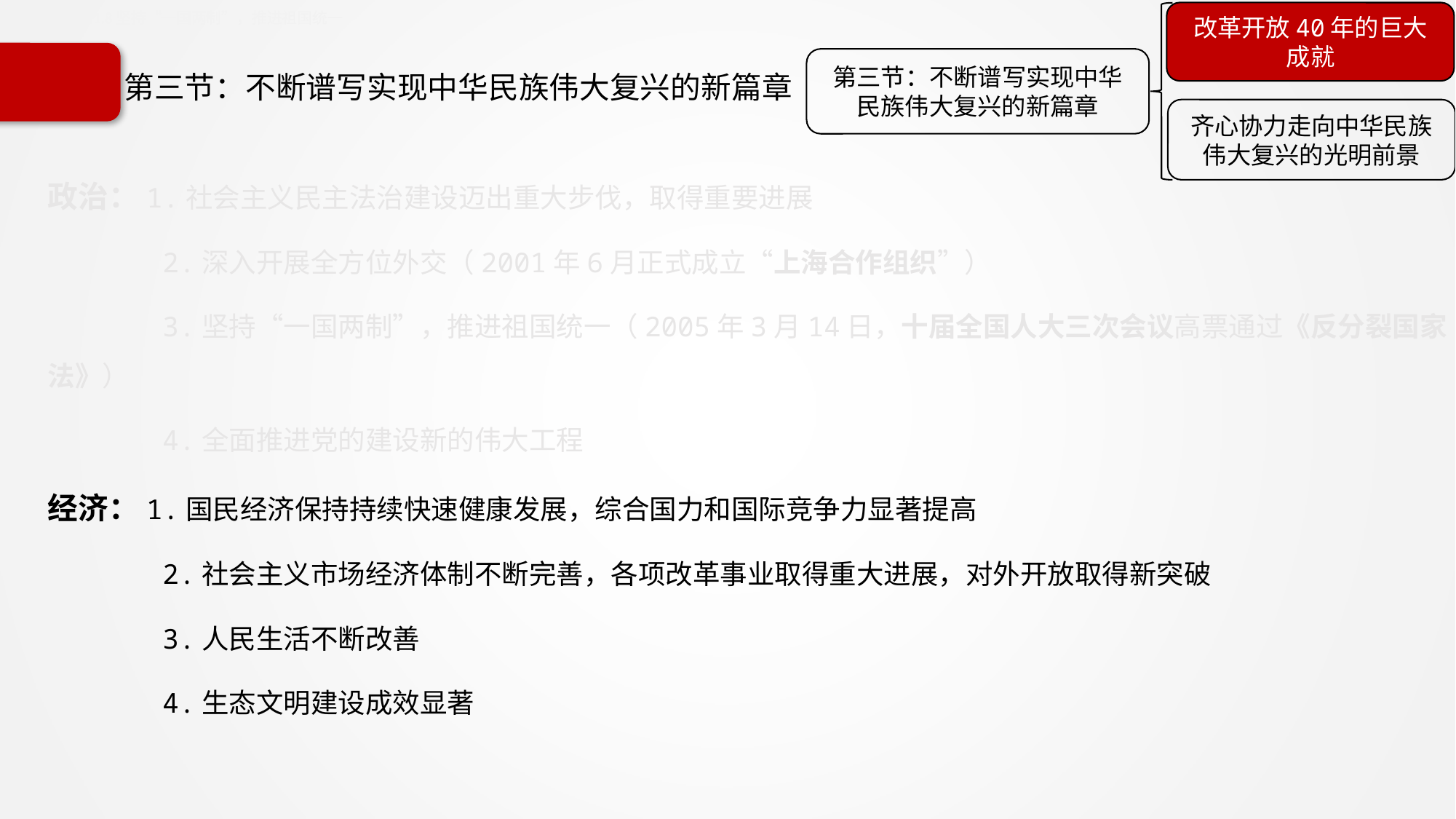

改革开放40年的巨大
成就

第三节：不断谱写实现中华民族伟大复兴的新篇章
齐心协力走向中华民族伟大复兴的光明前景
11.3.1.8坚持“一国两制”，推进祖国统一
# 第三节：不断谱写实现中华民族伟大复兴的新篇章
政治：1.社会主义民主法治建设迈出重大步伐，取得重要进展
       2.深入开展全方位外交（2001年6月正式成立“上海合作组织”）
       3.坚持“一国两制”，推进祖国统一（2005年3月14日，十届全国人大三次会议高票通过《反分裂国家法》）
       4.全面推进党的建设新的伟大工程
经济：1.国民经济保持持续快速健康发展，综合国力和国际竞争力显著提高
       2.社会主义市场经济体制不断完善，各项改革事业取得重大进展，对外开放取得新突破
       3.人民生活不断改善
       4.生态文明建设成效显著